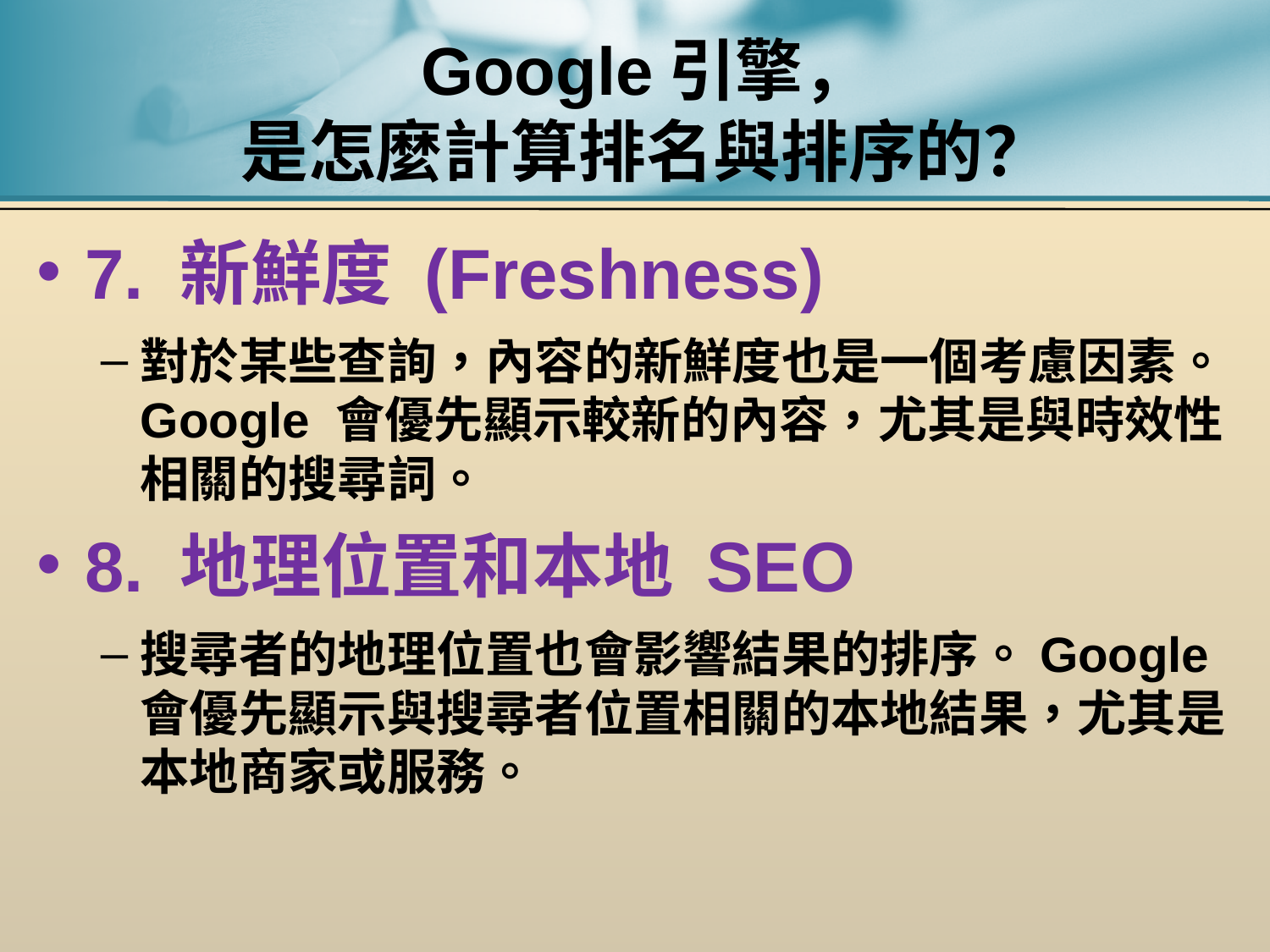

# Google引擎， 是怎麼計算排名與排序的？
7. 新鮮度 (Freshness)
對於某些查詢，內容的新鮮度也是一個考慮因素。Google 會優先顯示較新的內容，尤其是與時效性相關的搜尋詞。
8. 地理位置和本地 SEO
搜尋者的地理位置也會影響結果的排序。Google 會優先顯示與搜尋者位置相關的本地結果，尤其是本地商家或服務。